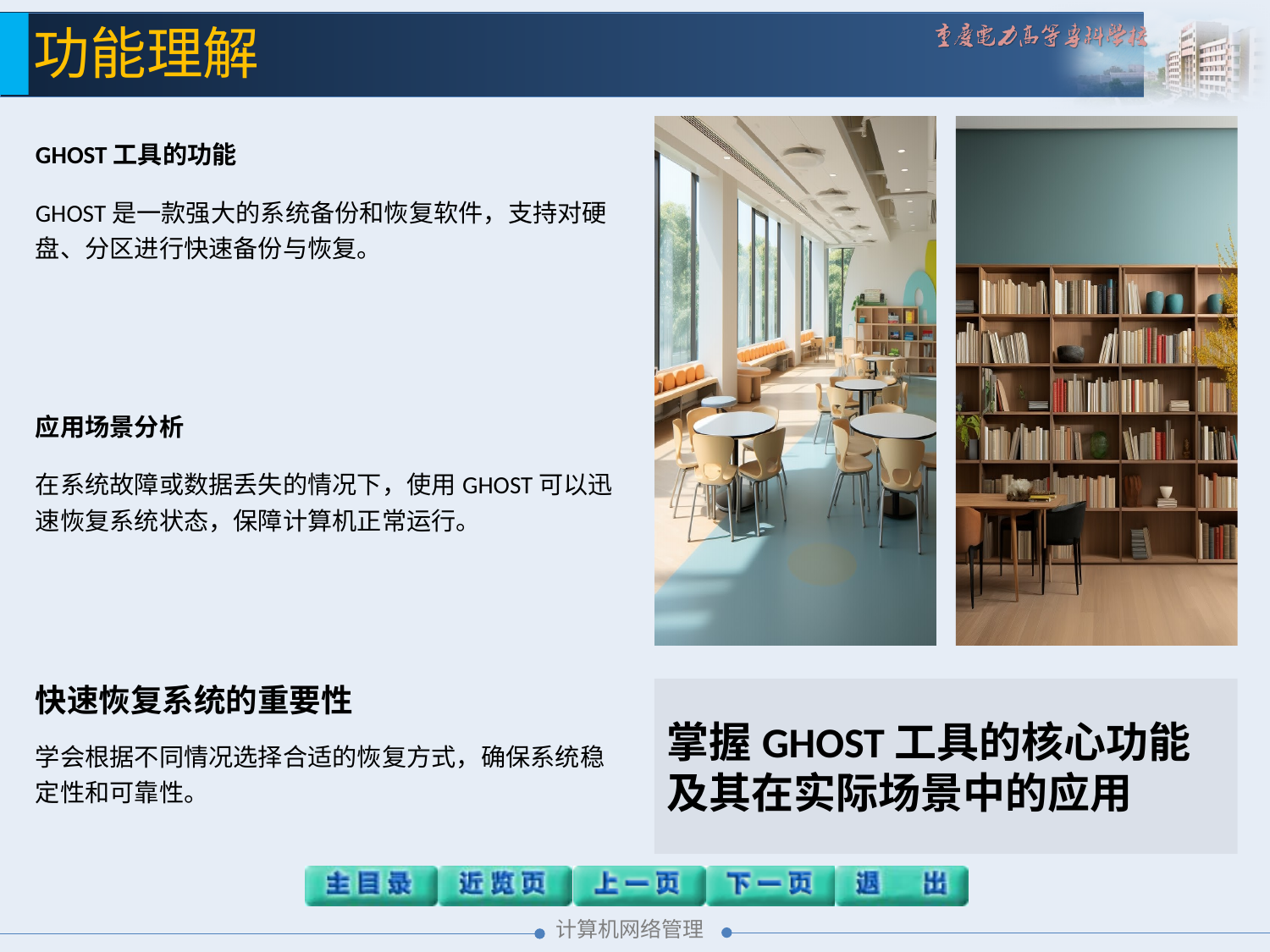

功能理解
GHOST工具的功能
GHOST是一款强大的系统备份和恢复软件，支持对硬盘、分区进行快速备份与恢复。
应用场景分析
在系统故障或数据丢失的情况下，使用GHOST可以迅速恢复系统状态，保障计算机正常运行。
快速恢复系统的重要性
学会根据不同情况选择合适的恢复方式，确保系统稳定性和可靠性。

掌握GHOST工具的核心功能及其在实际场景中的应用